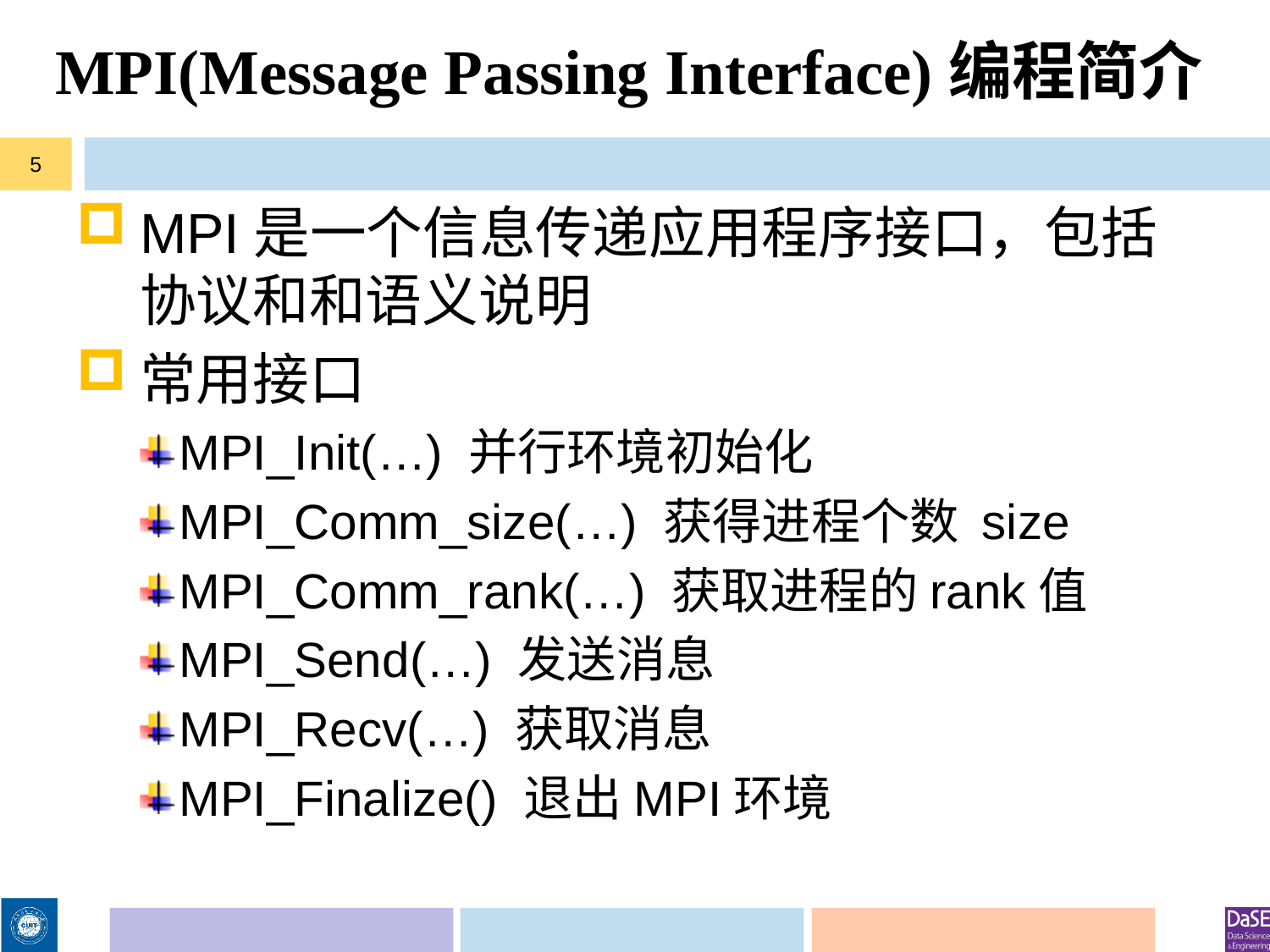

# MPI(Message Passing Interface)编程简介
5
MPI是一个信息传递应用程序接口，包括协议和和语义说明
常用接口
MPI_Init(…) 并行环境初始化
MPI_Comm_size(…) 获得进程个数 size
MPI_Comm_rank(…) 获取进程的rank值
MPI_Send(…) 发送消息
MPI_Recv(…) 获取消息
MPI_Finalize() 退出MPI环境